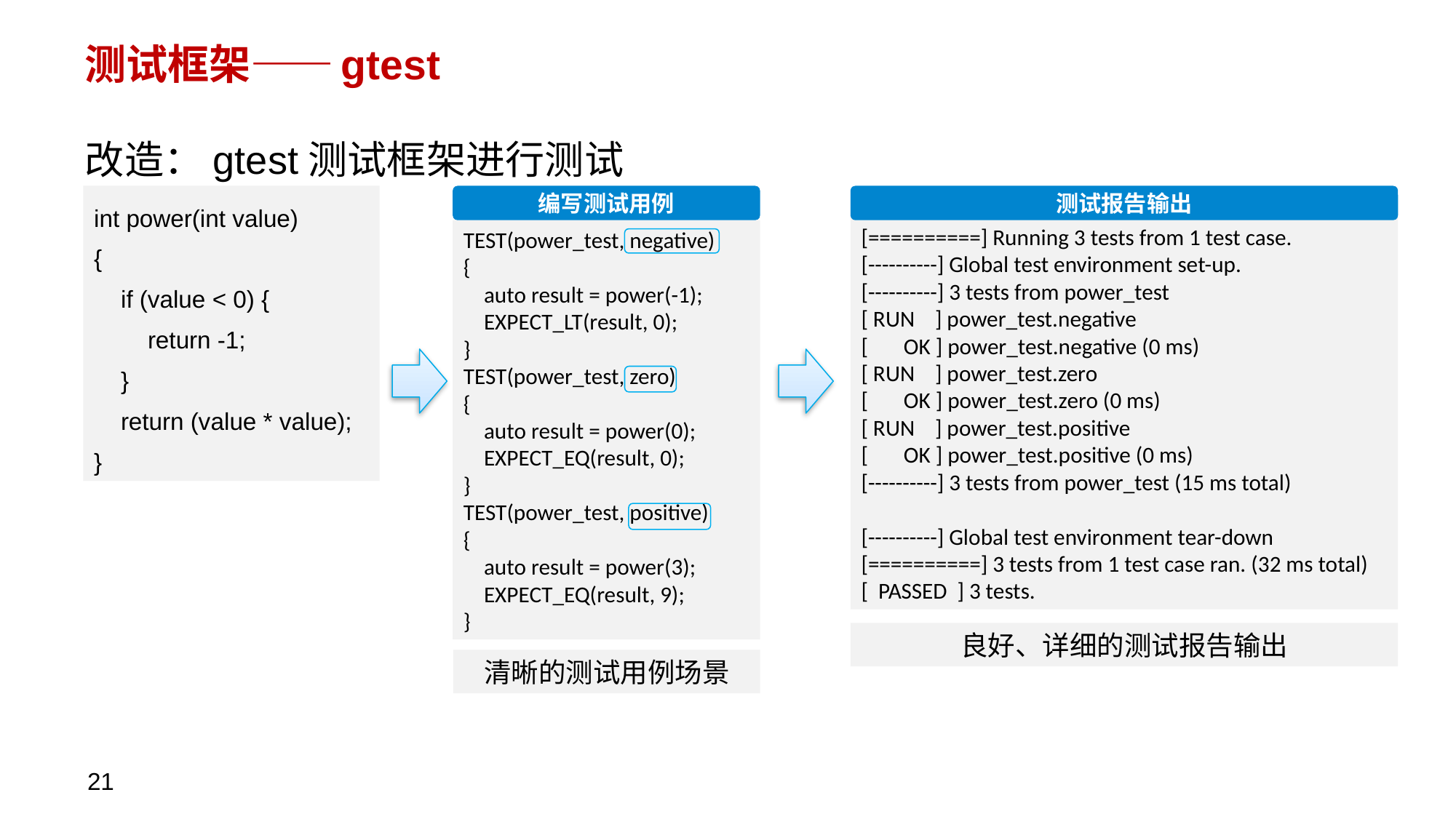

# 测试框架——gtest
改造：gtest测试框架进行测试
int power(int value)
{
    if (value < 0) {
        return -1;
    }
    return (value * value);
}
编写测试用例
TEST(power_test, negative)
{
    auto result = power(-1);
    EXPECT_LT(result, 0);
}
TEST(power_test, zero)
{
    auto result = power(0);
    EXPECT_EQ(result, 0);
}
TEST(power_test, positive)
{
    auto result = power(3);
    EXPECT_EQ(result, 9);
}
测试报告输出
[==========] Running 3 tests from 1 test case.
[----------] Global test environment set-up.
[----------] 3 tests from power_test
[ RUN    ] power_test.negative
[       OK ] power_test.negative (0 ms)
[ RUN    ] power_test.zero
[       OK ] power_test.zero (0 ms)
[ RUN    ] power_test.positive
[       OK ] power_test.positive (0 ms)
[----------] 3 tests from power_test (15 ms total)

[----------] Global test environment tear-down
[==========] 3 tests from 1 test case ran. (32 ms total)
[  PASSED  ] 3 tests.

良好、详细的测试报告输出
清晰的测试用例场景
21